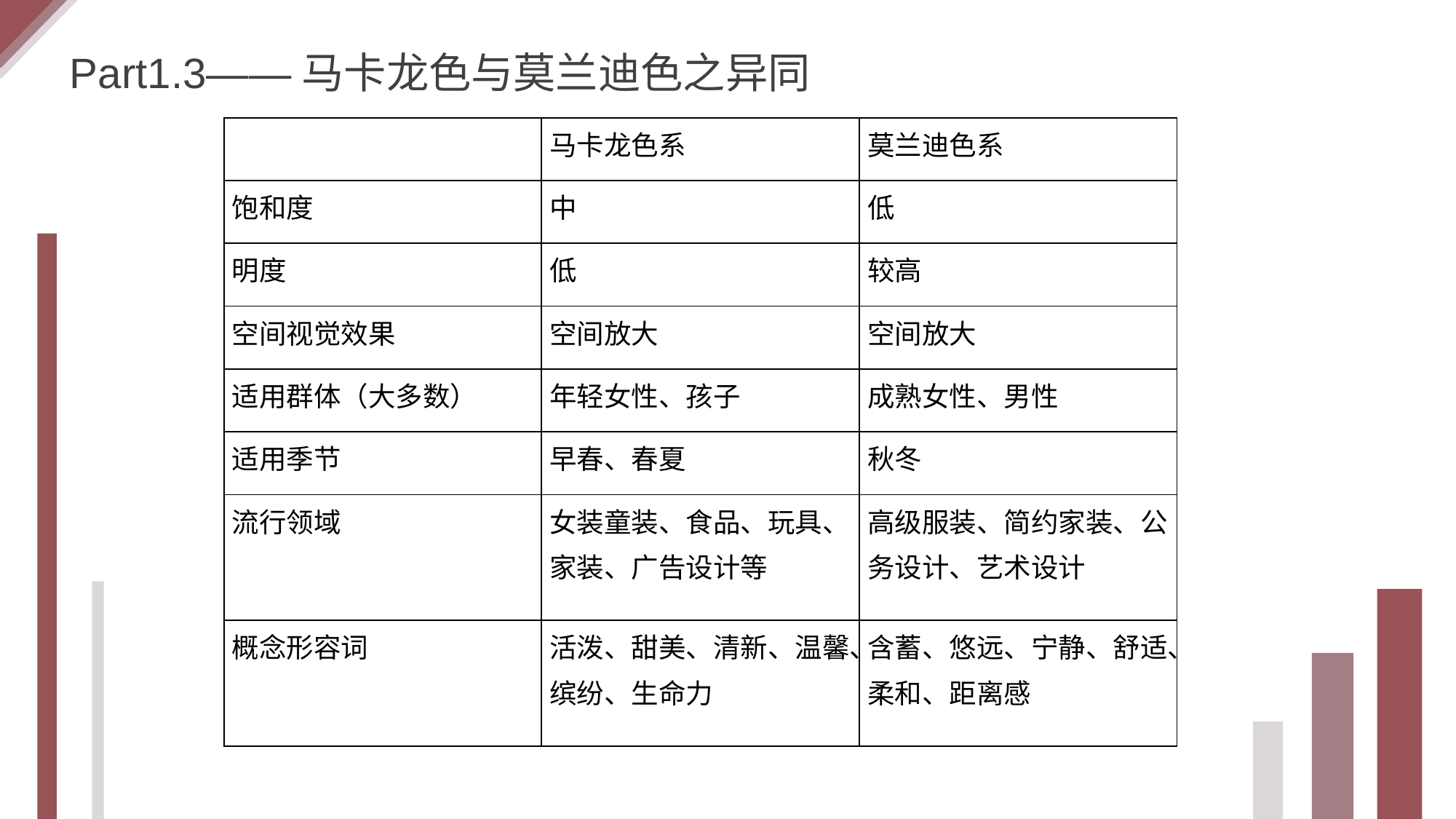

Part1.3——马卡龙色与莫兰迪色之异同
|  | 马卡龙色系 | 莫兰迪色系 |
| --- | --- | --- |
| 饱和度 | 中 | 低 |
| 明度 | 低 | 较高 |
| 空间视觉效果 | 空间放大 | 空间放大 |
| 适用群体（大多数） | 年轻女性、孩子 | 成熟女性、男性 |
| 适用季节 | 早春、春夏 | 秋冬 |
| 流行领域 | 女装童装、食品、玩具、家装、广告设计等 | 高级服装、简约家装、公务设计、艺术设计 |
| 概念形容词 | 活泼、甜美、清新、温馨、缤纷、生命力 | 含蓄、悠远、宁静、舒适、柔和、距离感 |